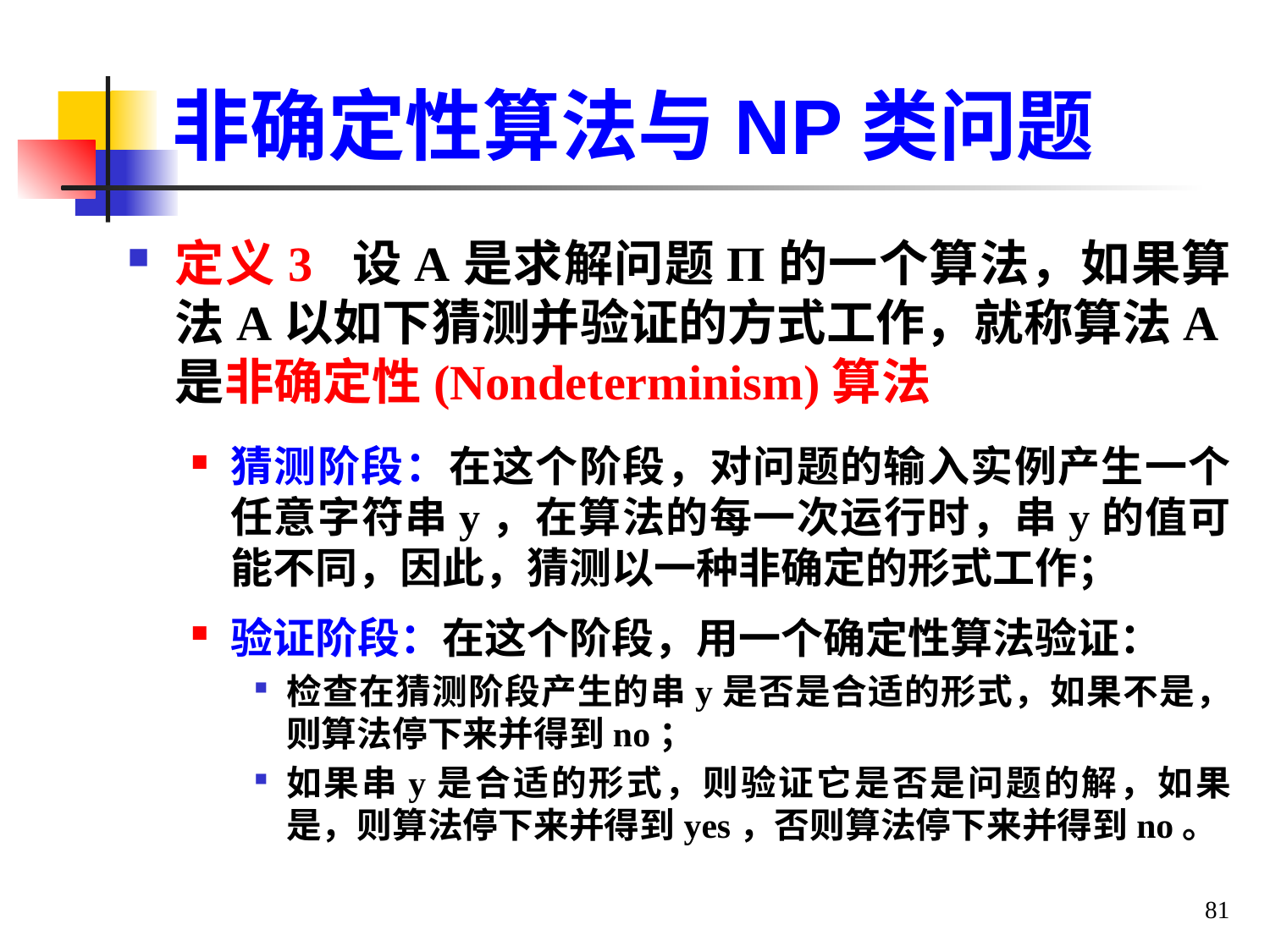

# 非确定性算法与NP类问题
定义3  设A是求解问题Π的一个算法，如果算法A以如下猜测并验证的方式工作，就称算法A是非确定性(Nondeterminism)算法
猜测阶段：在这个阶段，对问题的输入实例产生一个任意字符串y，在算法的每一次运行时，串y的值可能不同，因此，猜测以一种非确定的形式工作；
验证阶段：在这个阶段，用一个确定性算法验证：
检查在猜测阶段产生的串y是否是合适的形式，如果不是，则算法停下来并得到no；
如果串y是合适的形式，则验证它是否是问题的解，如果是，则算法停下来并得到yes，否则算法停下来并得到no。
81